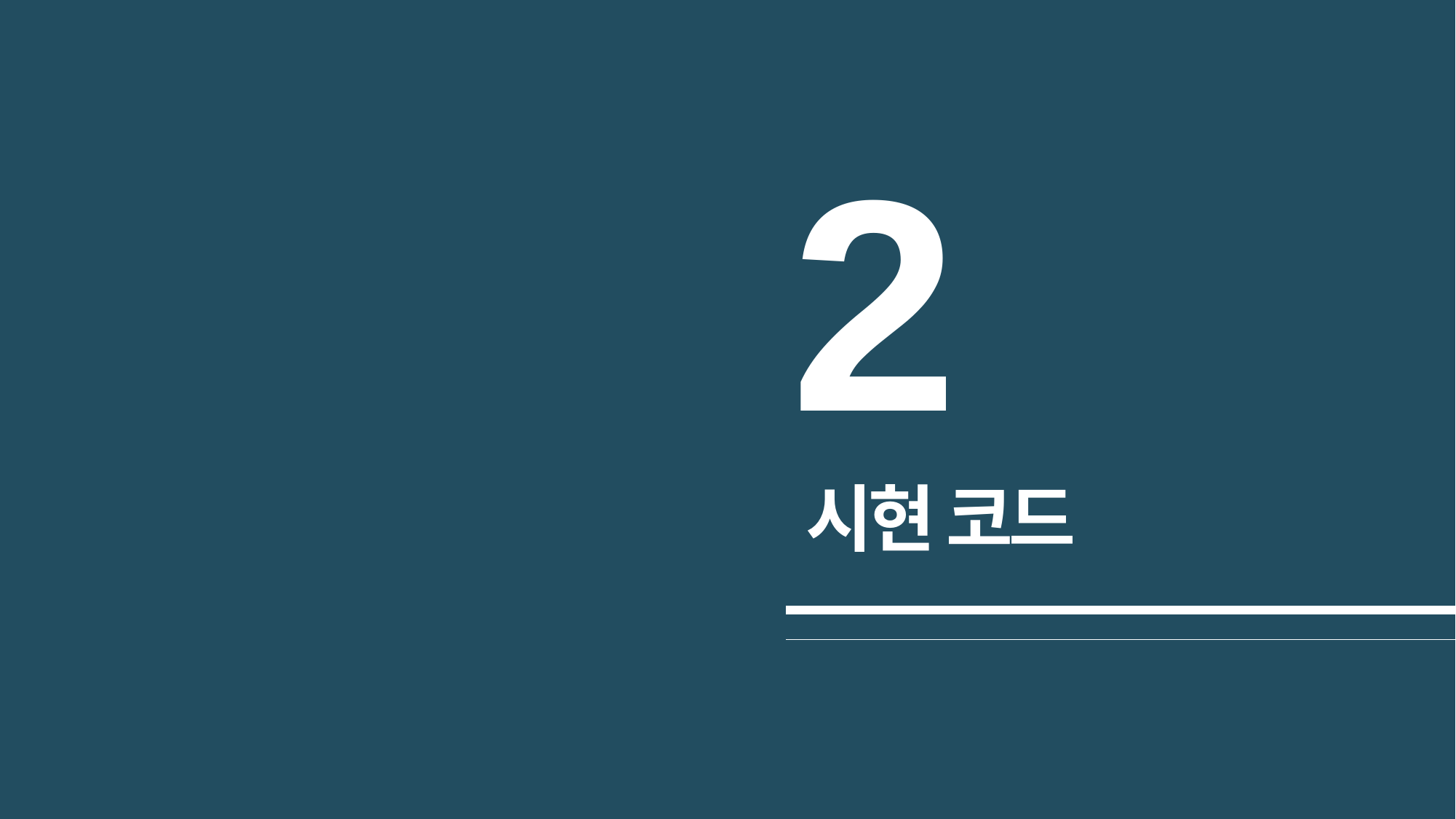

2
시현 코드
|  |
| --- |